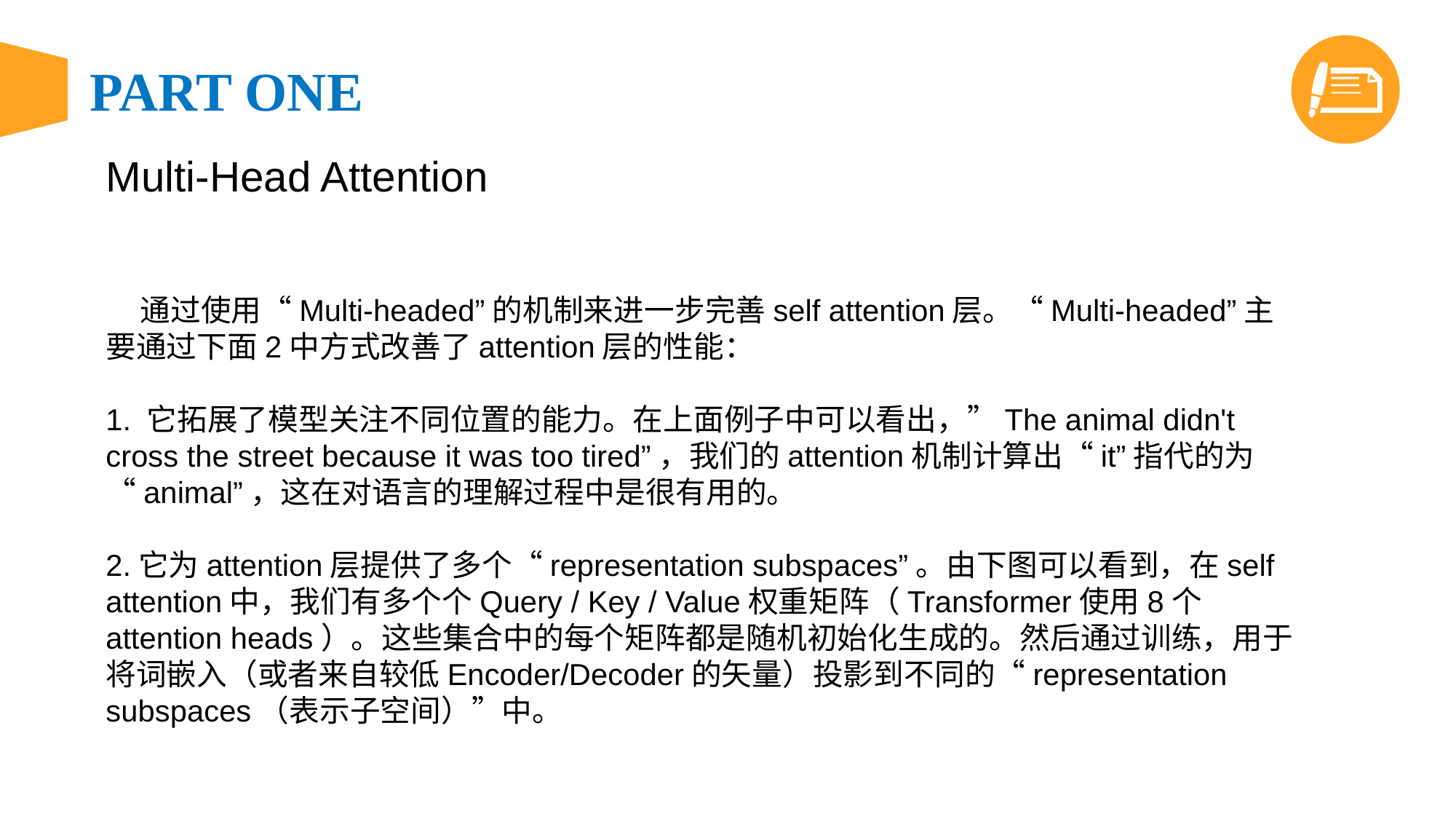

Multi-Head Attention
    通过使用“Multi-headed”的机制来进一步完善self attention层。“Multi-headed”主要通过下面2中方式改善了attention层的性能：

1. 它拓展了模型关注不同位置的能力。在上面例子中可以看出，”The animal didn't cross the street because it was too tired”，我们的attention机制计算出“it”指代的为“animal”，这在对语言的理解过程中是很有用的。

2.它为attention层提供了多个“representation subspaces”。由下图可以看到，在self attention中，我们有多个个Query / Key / Value权重矩阵（Transformer使用8个attention heads）。这些集合中的每个矩阵都是随机初始化生成的。然后通过训练，用于将词嵌入（或者来自较低Encoder/Decoder的矢量）投影到不同的“representation subspaces（表示子空间）”中。